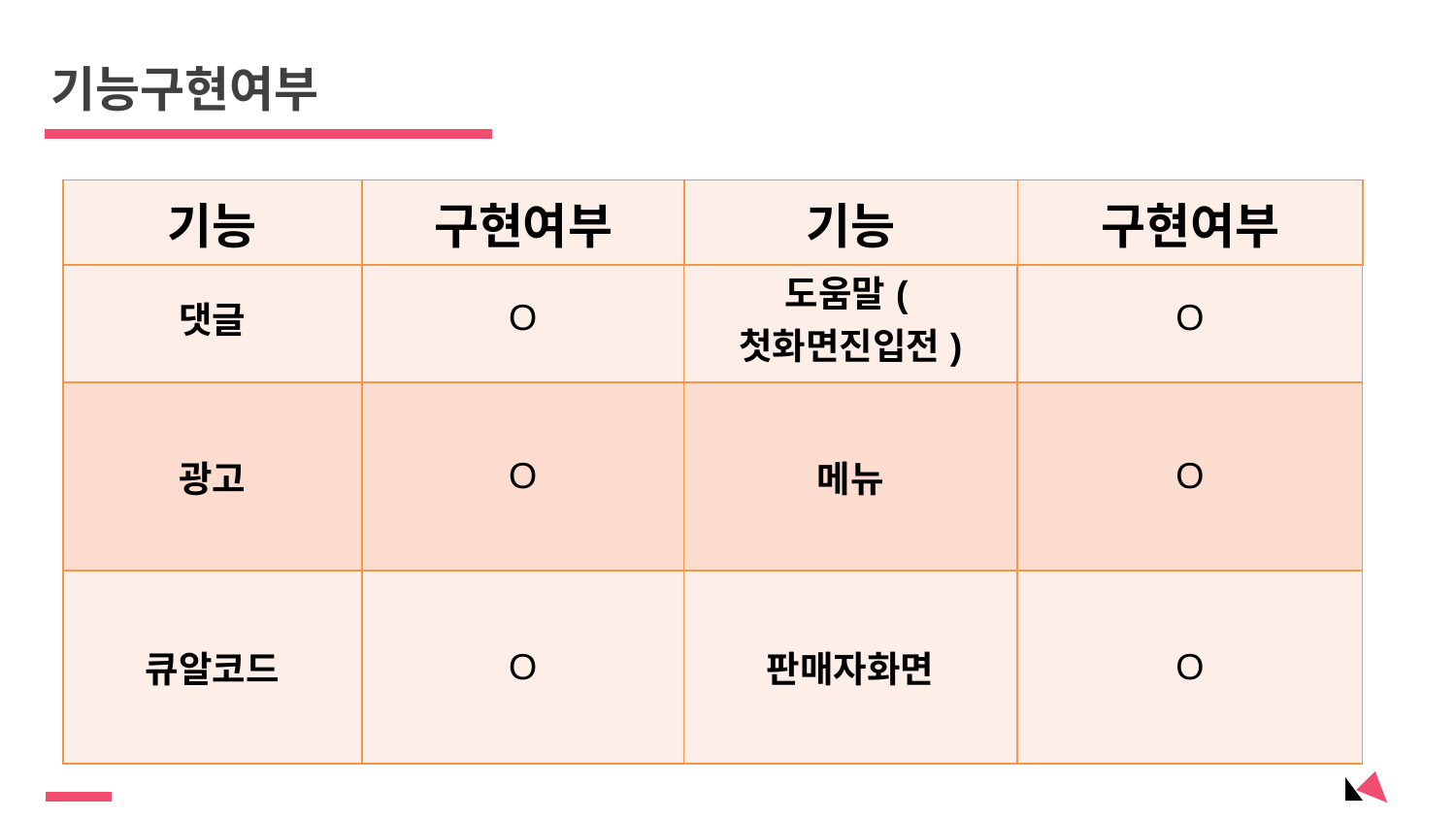

기능구현여부
| 기능 | 구현여부 | 기능 | 구현여부 |
| --- | --- | --- | --- |
| 댓글 | O | 도움말(첫화면진입전) | O |
| --- | --- | --- | --- |
| 광고 | O | 메뉴 | O |
| 큐알코드 | O | 판매자화면 | O |